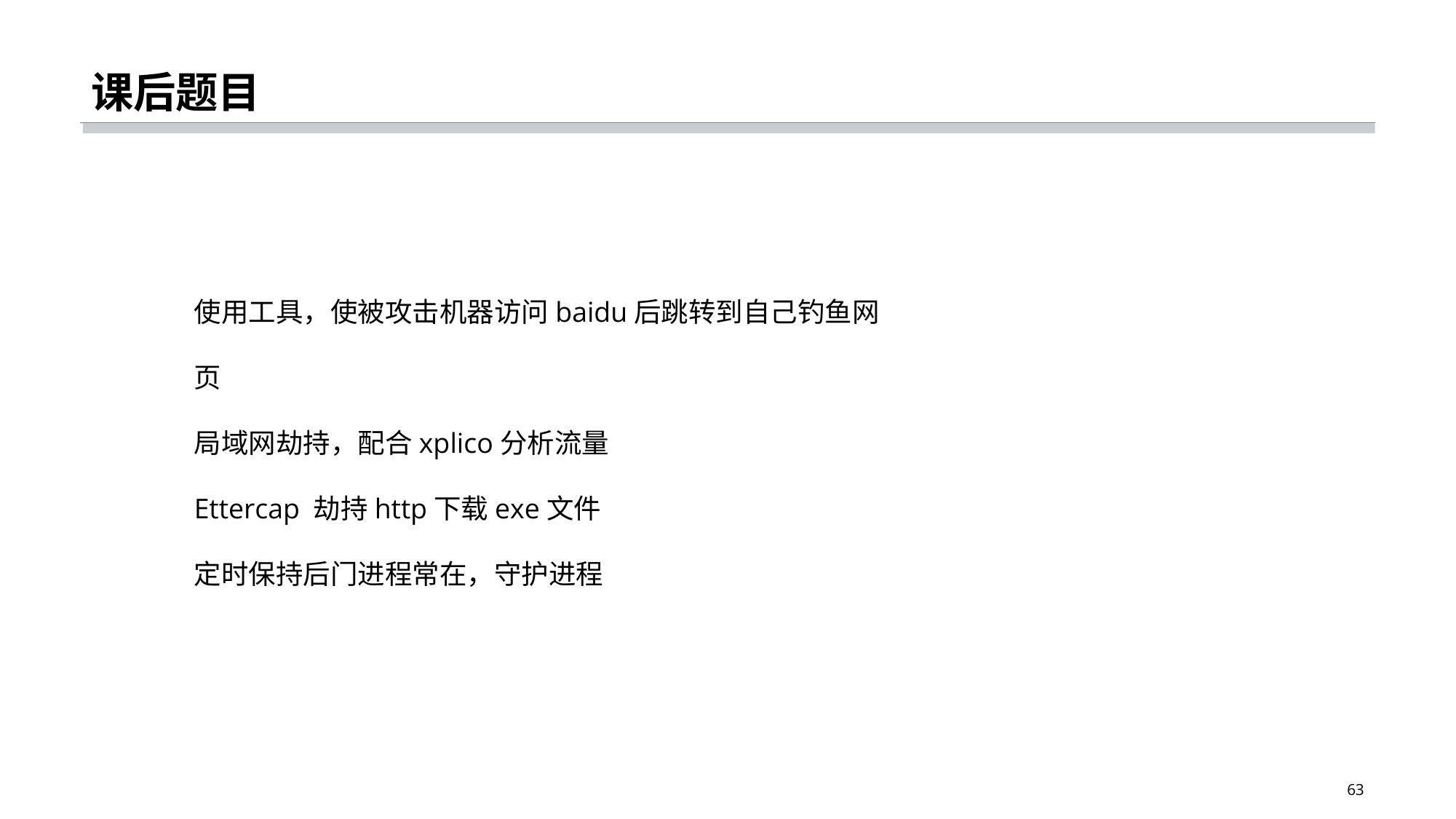

# 课后题目
使用工具，使被攻击机器访问baidu后跳转到自己钓鱼网页
局域网劫持，配合xplico分析流量
Ettercap 劫持http下载exe文件
定时保持后门进程常在，守护进程
63